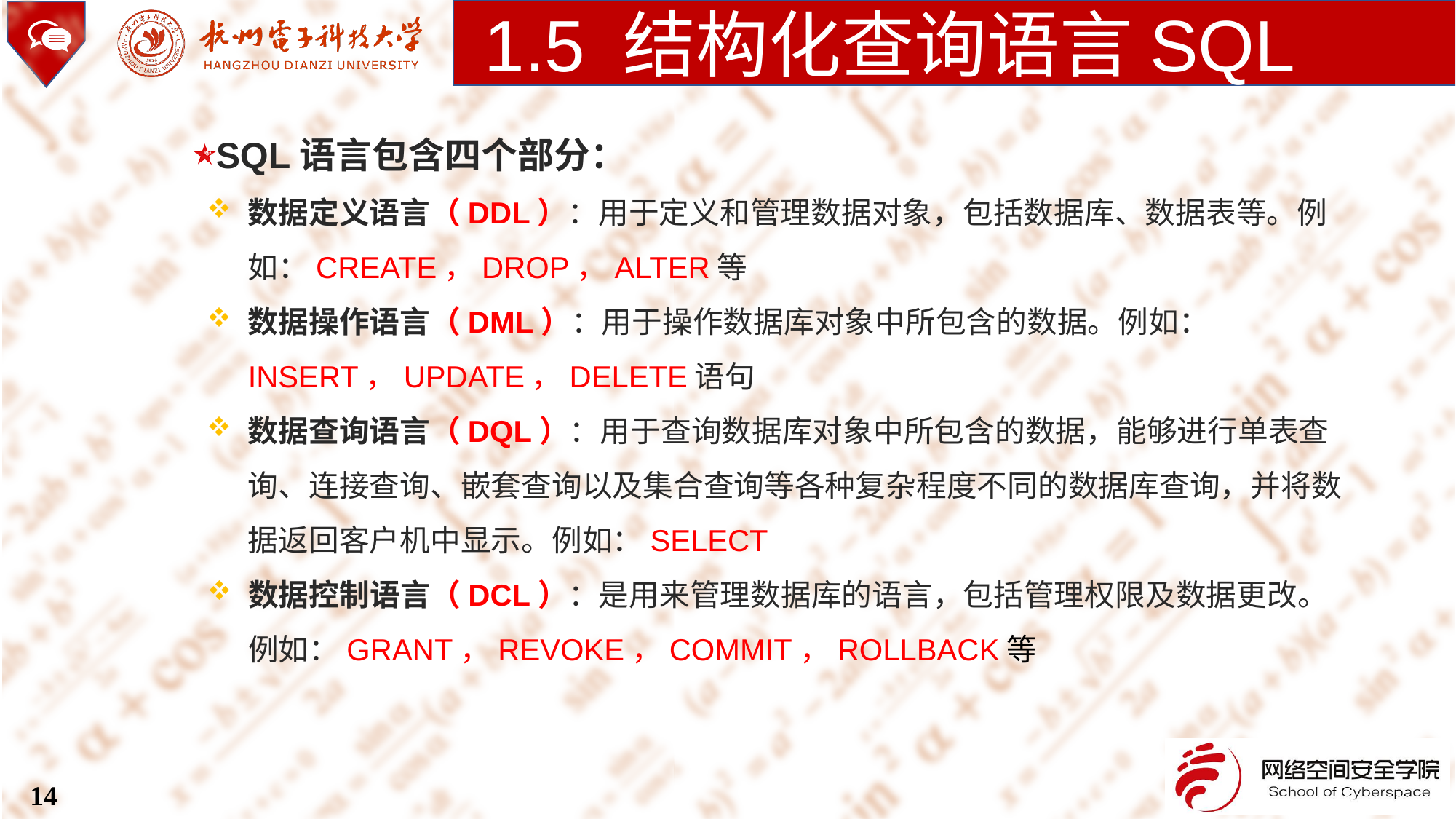

1.5 结构化查询语言SQL
SQL语言包含四个部分：
数据定义语言（DDL）：用于定义和管理数据对象，包括数据库、数据表等。例如：CREATE，DROP，ALTER等
数据操作语言（DML）：用于操作数据库对象中所包含的数据。例如：INSERT，UPDATE，DELETE语句
数据查询语言（DQL）：用于查询数据库对象中所包含的数据，能够进行单表查询、连接查询、嵌套查询以及集合查询等各种复杂程度不同的数据库查询，并将数据返回客户机中显示。例如：SELECT
数据控制语言（DCL）：是用来管理数据库的语言，包括管理权限及数据更改。例如：GRANT，REVOKE，COMMIT，ROLLBACK等

14